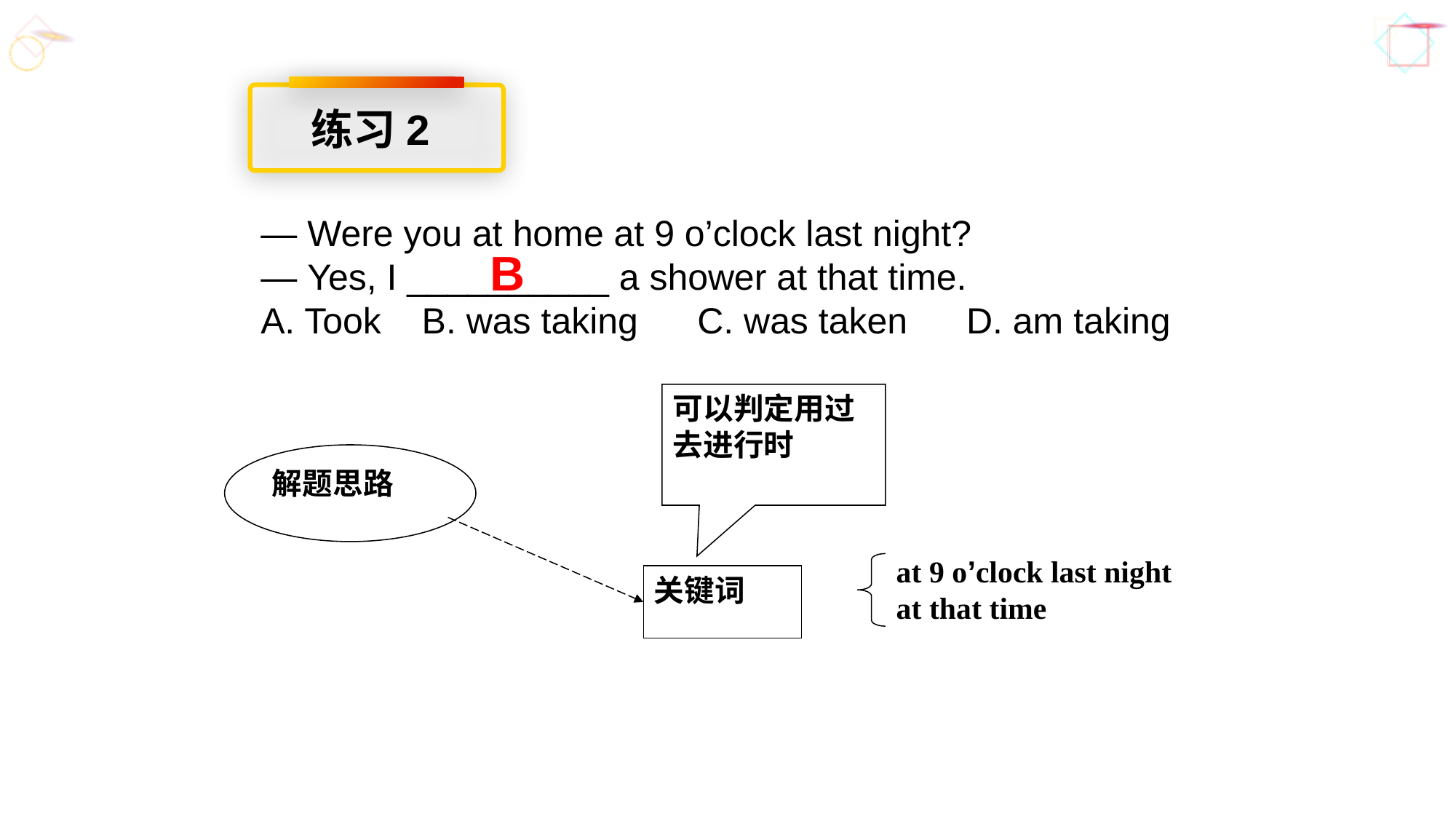

练习2

— Were you at home at 9 o’clock last night?
— Yes, I __________ a shower at that time.
A. Took    B. was taking	C. was taken	     D. am taking
B
可以判定用过去进行时
解题思路

at 9 o’clock last night
at that time

关键词